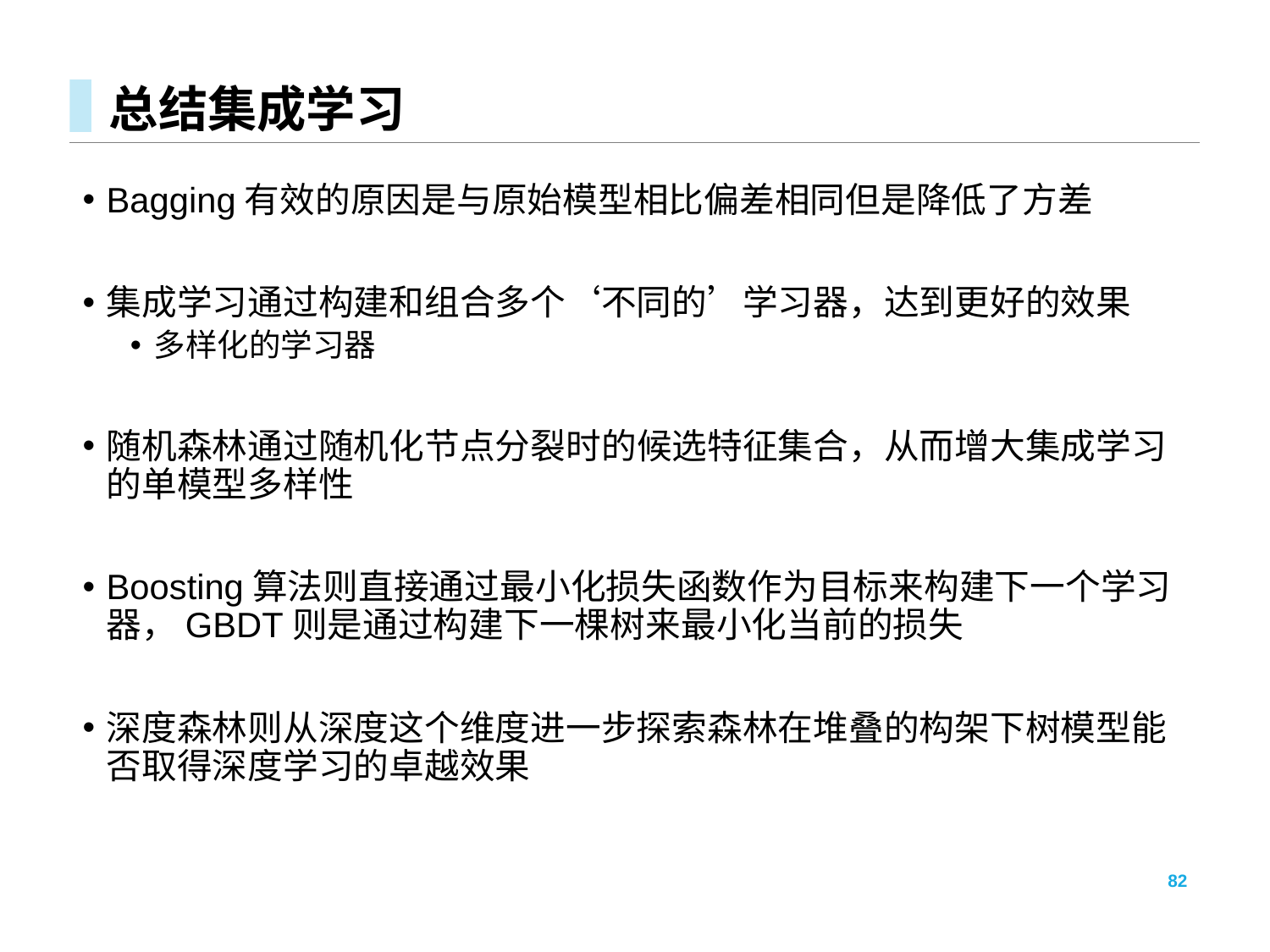

# 总结集成学习
Bagging有效的原因是与原始模型相比偏差相同但是降低了方差

集成学习通过构建和组合多个‘不同的’学习器，达到更好的效果
多样化的学习器

随机森林通过随机化节点分裂时的候选特征集合，从而增大集成学习的单模型多样性

Boosting算法则直接通过最小化损失函数作为目标来构建下一个学习器，GBDT则是通过构建下一棵树来最小化当前的损失

深度森林则从深度这个维度进一步探索森林在堆叠的构架下树模型能否取得深度学习的卓越效果
82